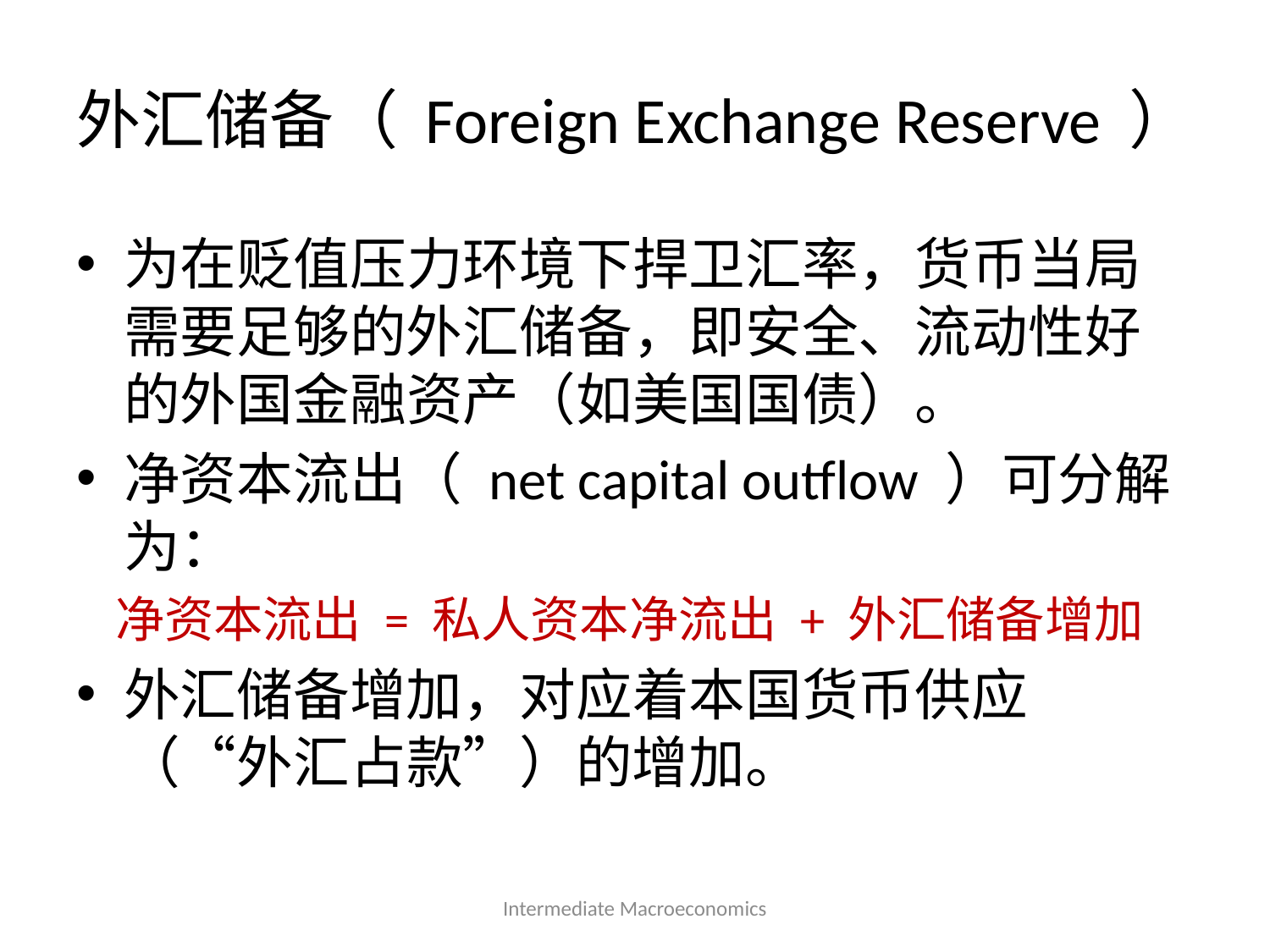

# 外汇储备（ Foreign Exchange Reserve ）
为在贬值压力环境下捍卫汇率，货币当局需要足够的外汇储备，即安全、流动性好的外国金融资产（如美国国债）。
净资本流出（ net capital outflow ）可分解为：
净资本流出 = 私人资本净流出 + 外汇储备增加
外汇储备增加，对应着本国货币供应（“外汇占款”）的增加。

Intermediate Macroeconomics